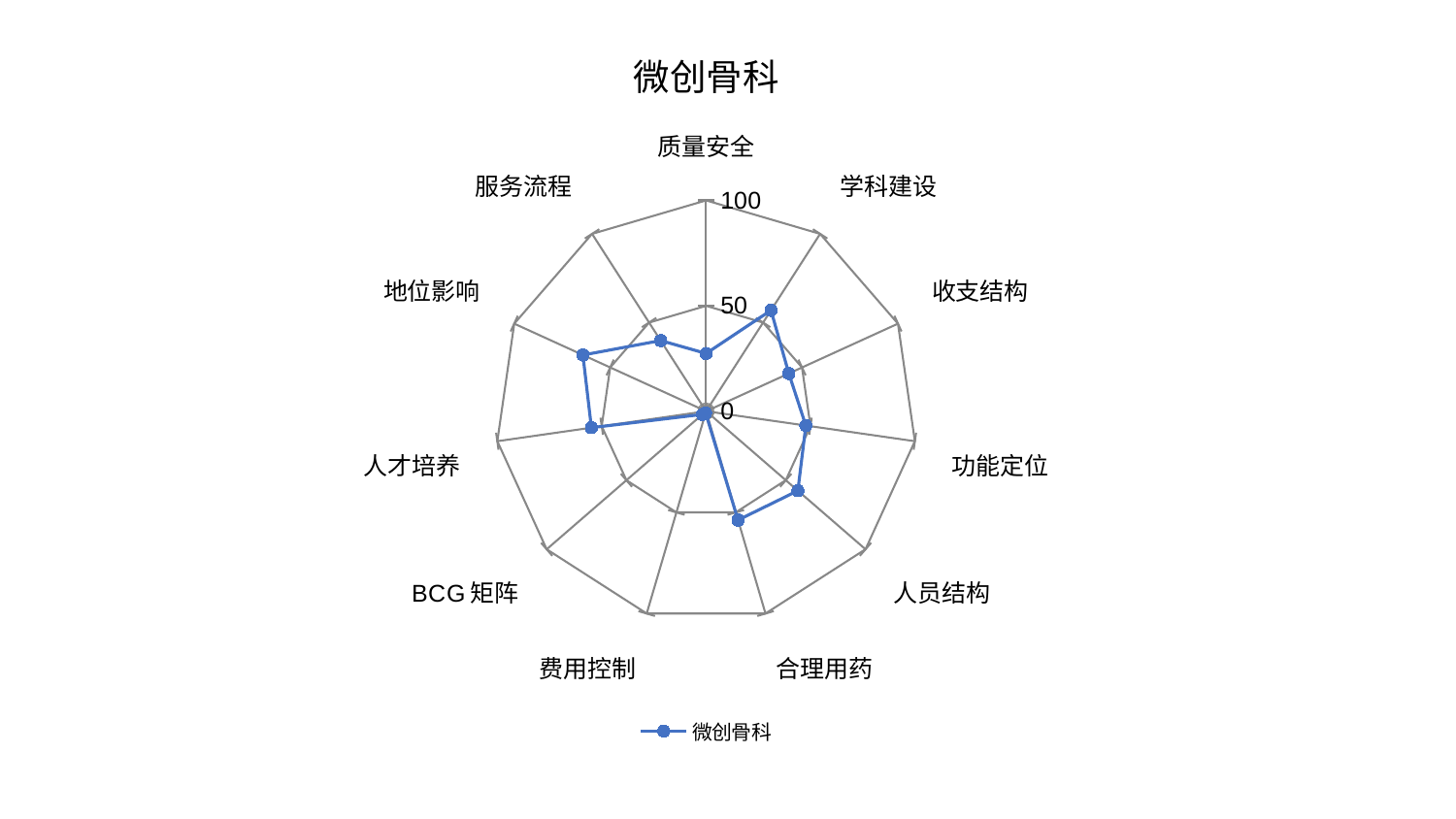

### Chart: 微创骨科

| Category | 微创骨科 |
|---|---|
| 质量安全 | 27.395716639050203 |
| 学科建设 | 56.90641495215661 |
| 收支结构 | 43.11265094098896 |
| 功能定位 | 47.79315865480654 |
| 人员结构 | 57.592125064467545 |
| 合理用药 | 53.80611222141628 |
| 费用控制 | 0.8623203808932154 |
| BCG矩阵 | 2.2969442295703653 |
| 人才培养 | 54.93711488081137 |
| 地位影响 | 64.20417684142794 |
| 服务流程 | 39.8459594026196 |
174